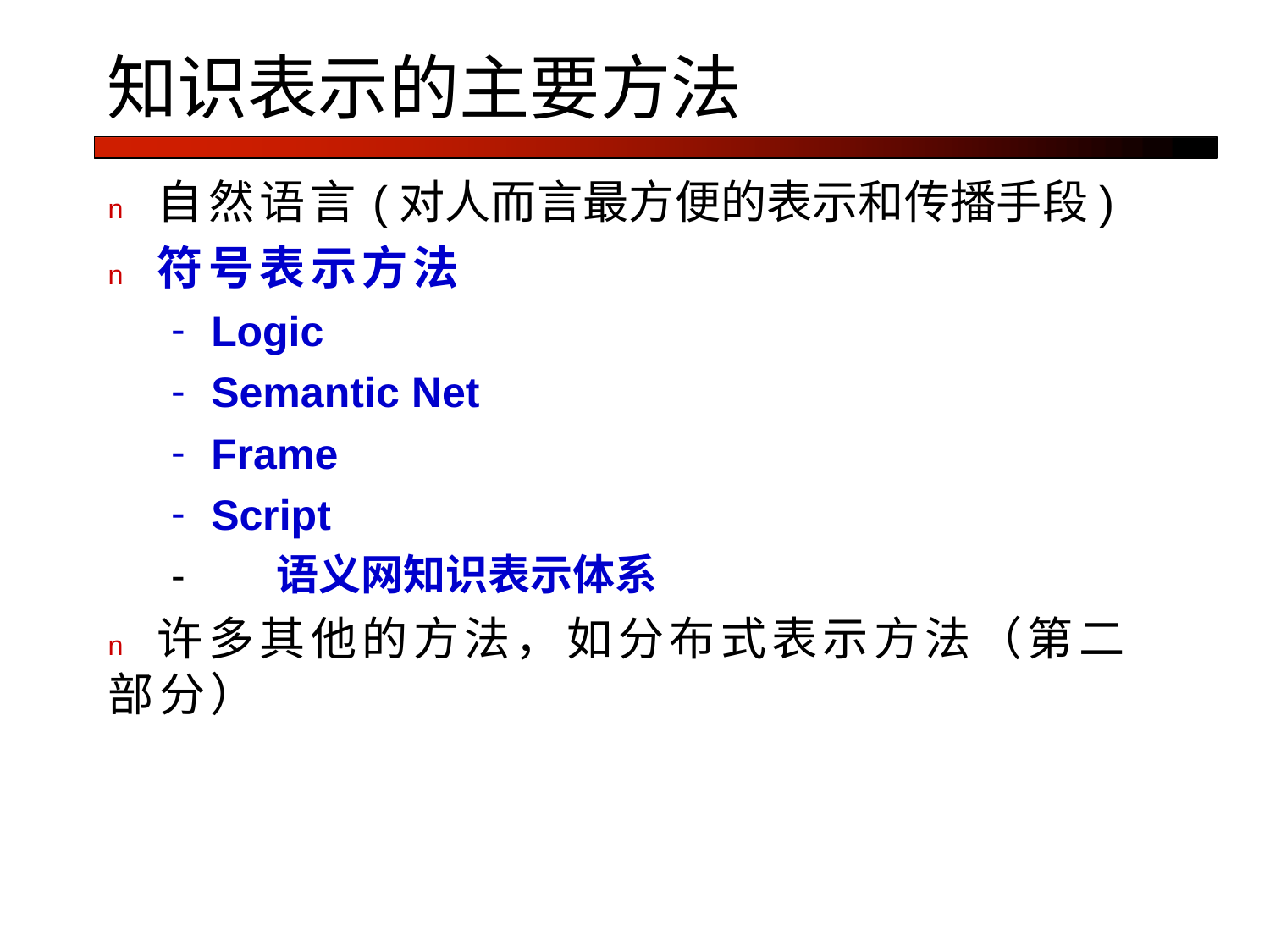

# 知识表示的主要方法

n	自然语言(对人而言最方便的表示和传播手段)

n	符号表示方法

Logic

Semantic Net

Frame

Script

-	语义网知识表示体系

n	许多其他的方法，如分布式表示方法（第二部分）